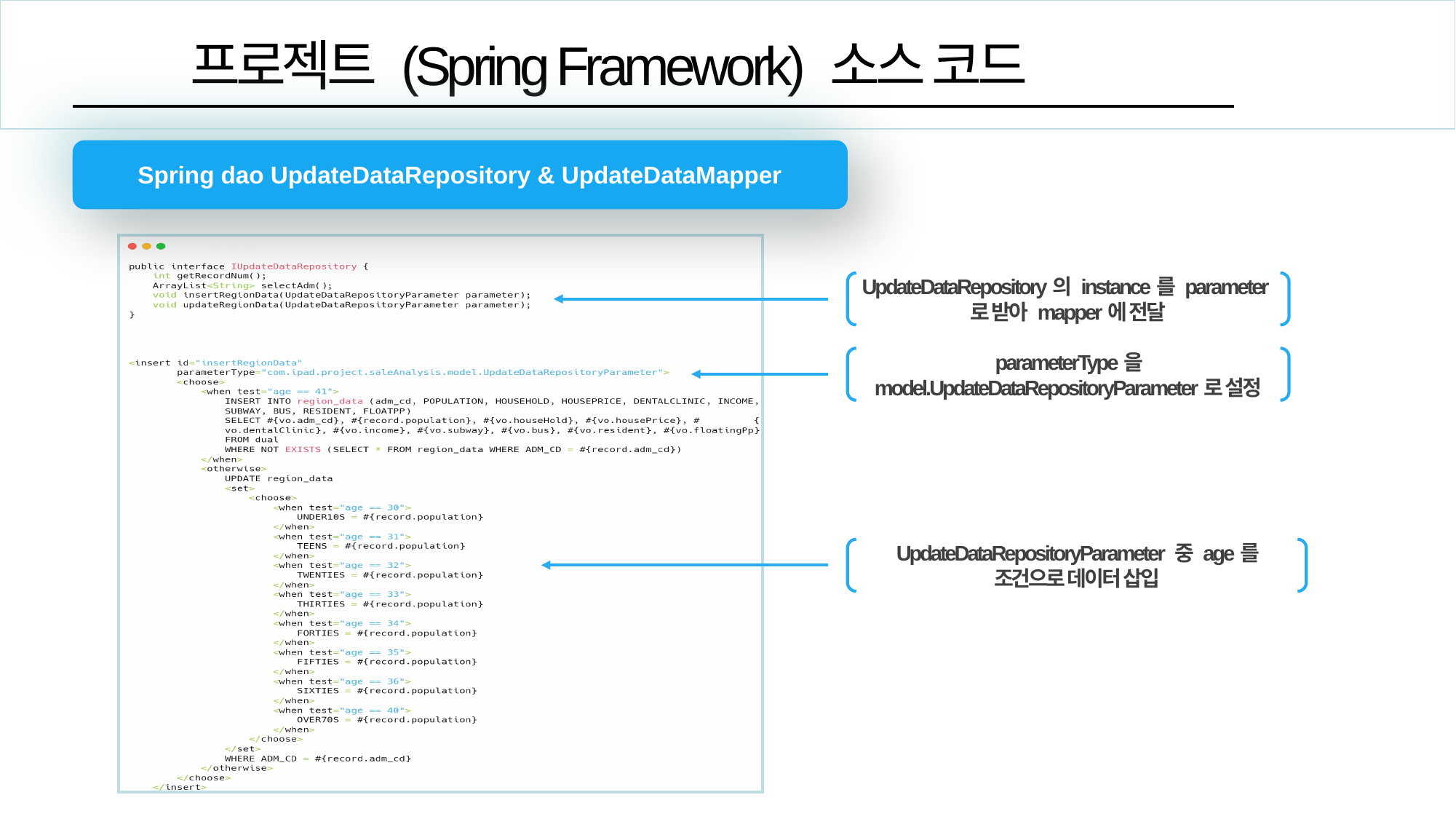

프로젝트 (Spring Framework) 소스 코드

Spring dao UpdateDataRepository & UpdateDataMapper

UpdateDataRepository의 instance를 parameter로 받아 mapper에 전달
parameterType을 model.UpdateDataRepositoryParameter로 설정
UpdateDataRepositoryParameter 중 age를 조건으로 데이터 삽입